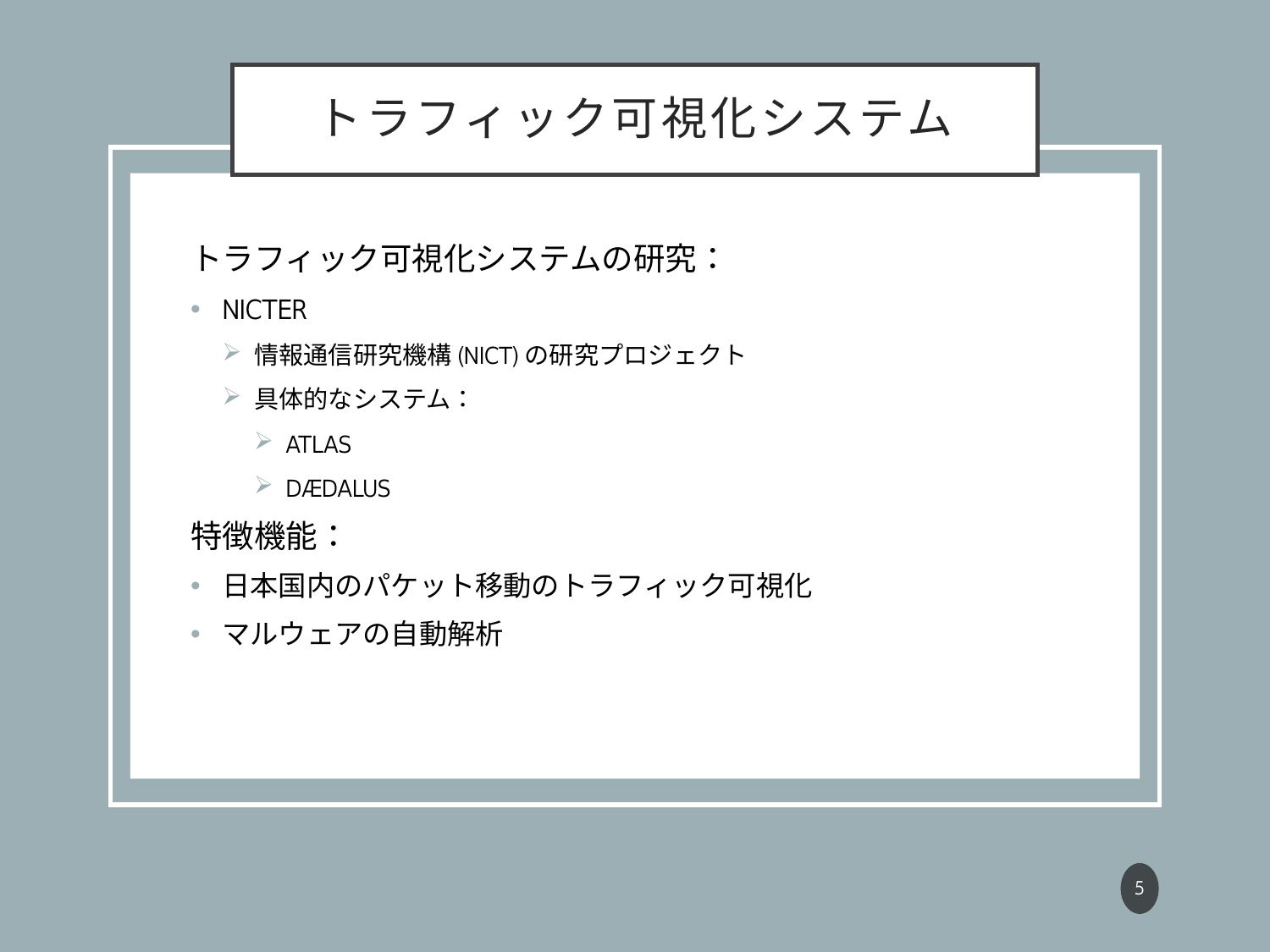

# トラフィック可視化システム

トラフィック可視化システムの研究：
NICTER
情報通信研究機構(NICT)の研究プロジェクト
具体的なシステム：
ATLAS
DAEDALUS
特徴機能：
日本国内のパケット移動のトラフィック可視化
マルウェアの自動解析

5